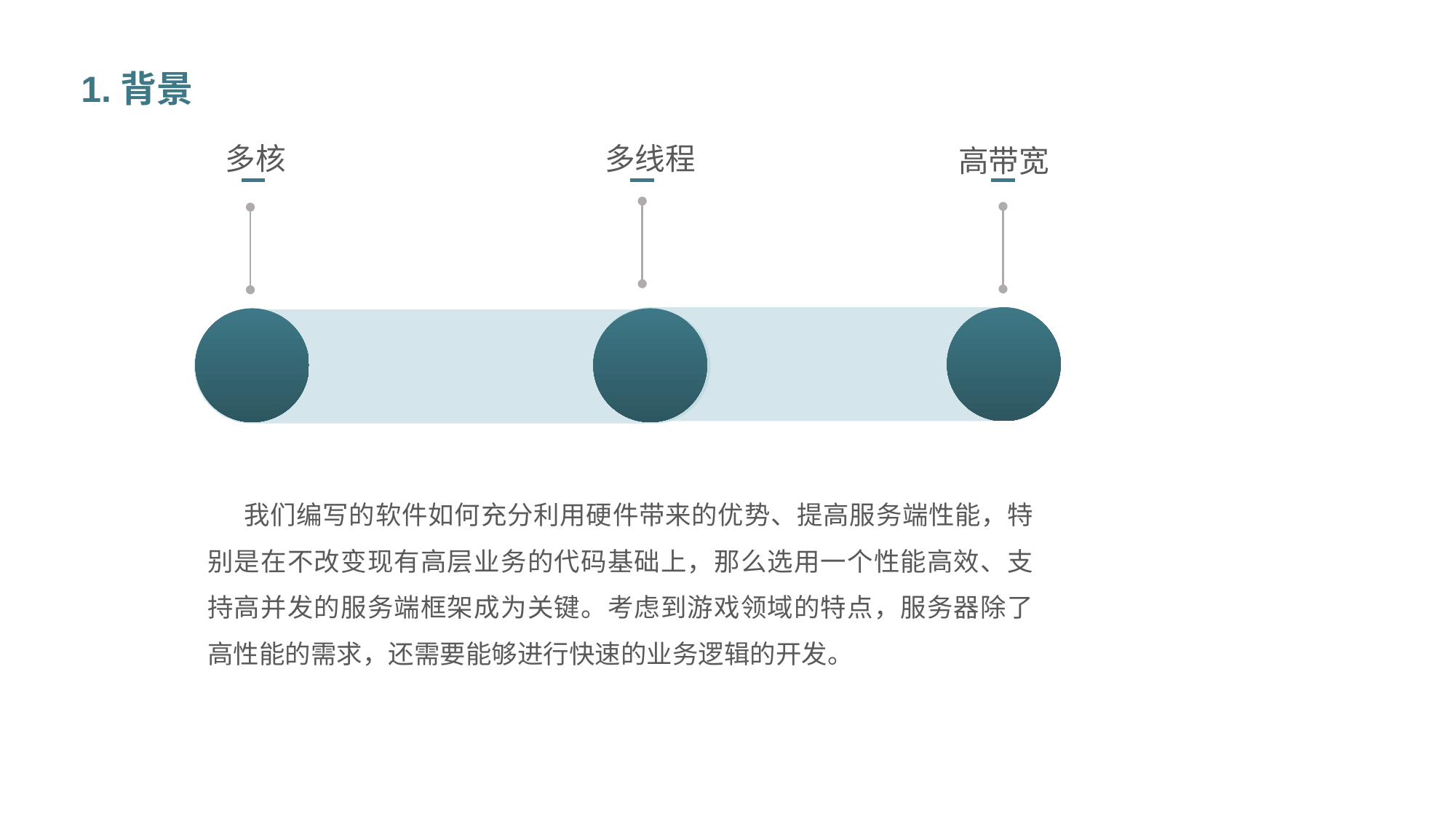

1.背景
多核
多线程
高带宽

我们编写的软件如何充分利用硬件带来的优势、提高服务端性能，特别是在不改变现有高层业务的代码基础上，那么选用一个性能高效、支持高并发的服务端框架成为关键。考虑到游戏领域的特点，服务器除了高性能的需求，还需要能够进行快速的业务逻辑的开发。